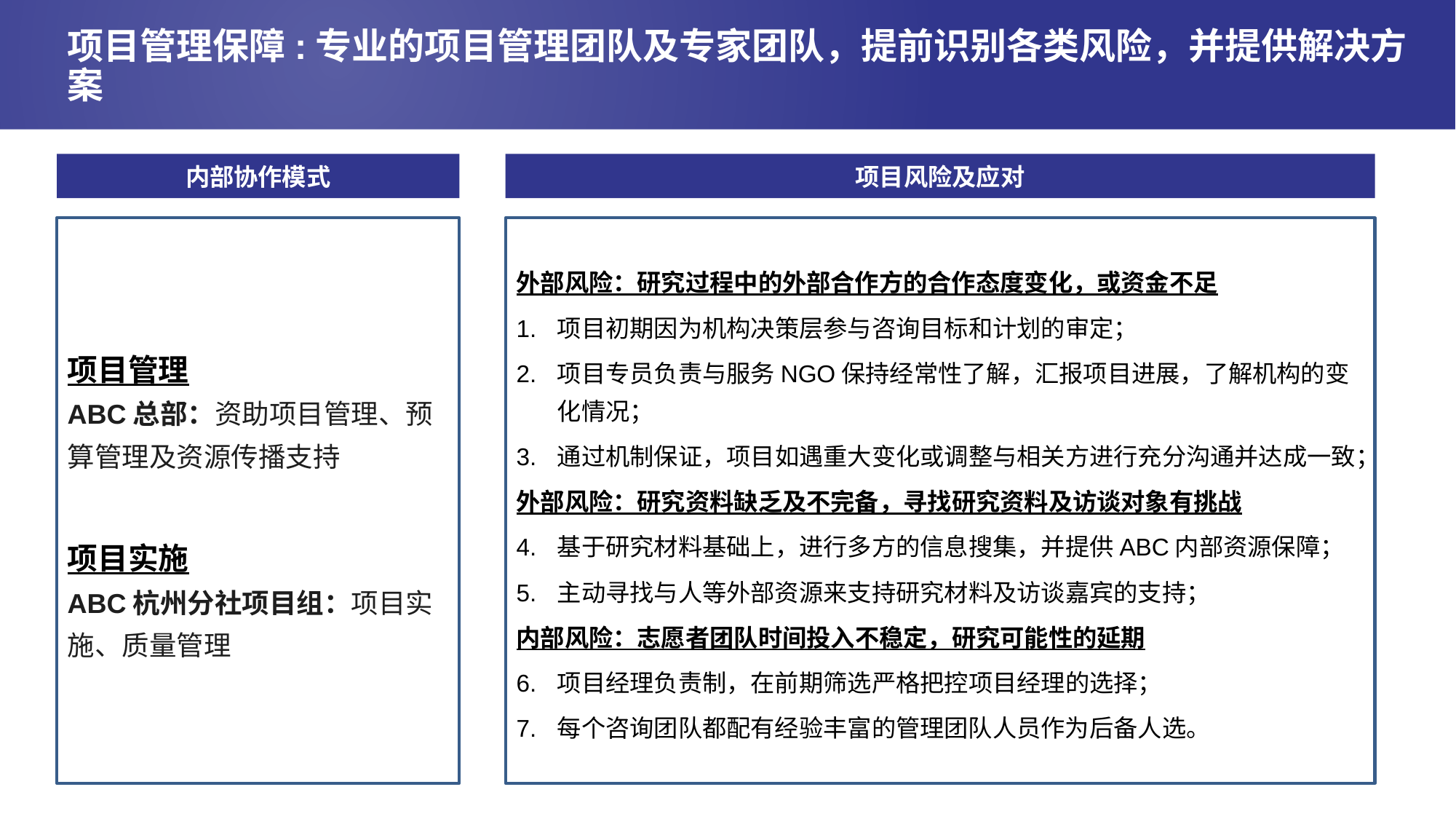

# 项目管理保障:专业的项目管理团队及专家团队，提前识别各类风险，并提供解决方案
内部协作模式
项目风险及应对
外部风险：研究过程中的外部合作方的合作态度变化，或资金不足
项目初期因为机构决策层参与咨询目标和计划的审定；
项目专员负责与服务NGO保持经常性了解，汇报项目进展，了解机构的变化情况；
通过机制保证，项目如遇重大变化或调整与相关方进行充分沟通并达成一致；
外部风险：研究资料缺乏及不完备，寻找研究资料及访谈对象有挑战
基于研究材料基础上，进行多方的信息搜集，并提供ABC内部资源保障；
主动寻找与人等外部资源来支持研究材料及访谈嘉宾的支持；
内部风险：志愿者团队时间投入不稳定，研究可能性的延期
项目经理负责制，在前期筛选严格把控项目经理的选择；
每个咨询团队都配有经验丰富的管理团队人员作为后备人选。
项目管理
ABC总部：资助项目管理、预算管理及资源传播支持

项目实施
ABC杭州分社项目组：项目实施、质量管理